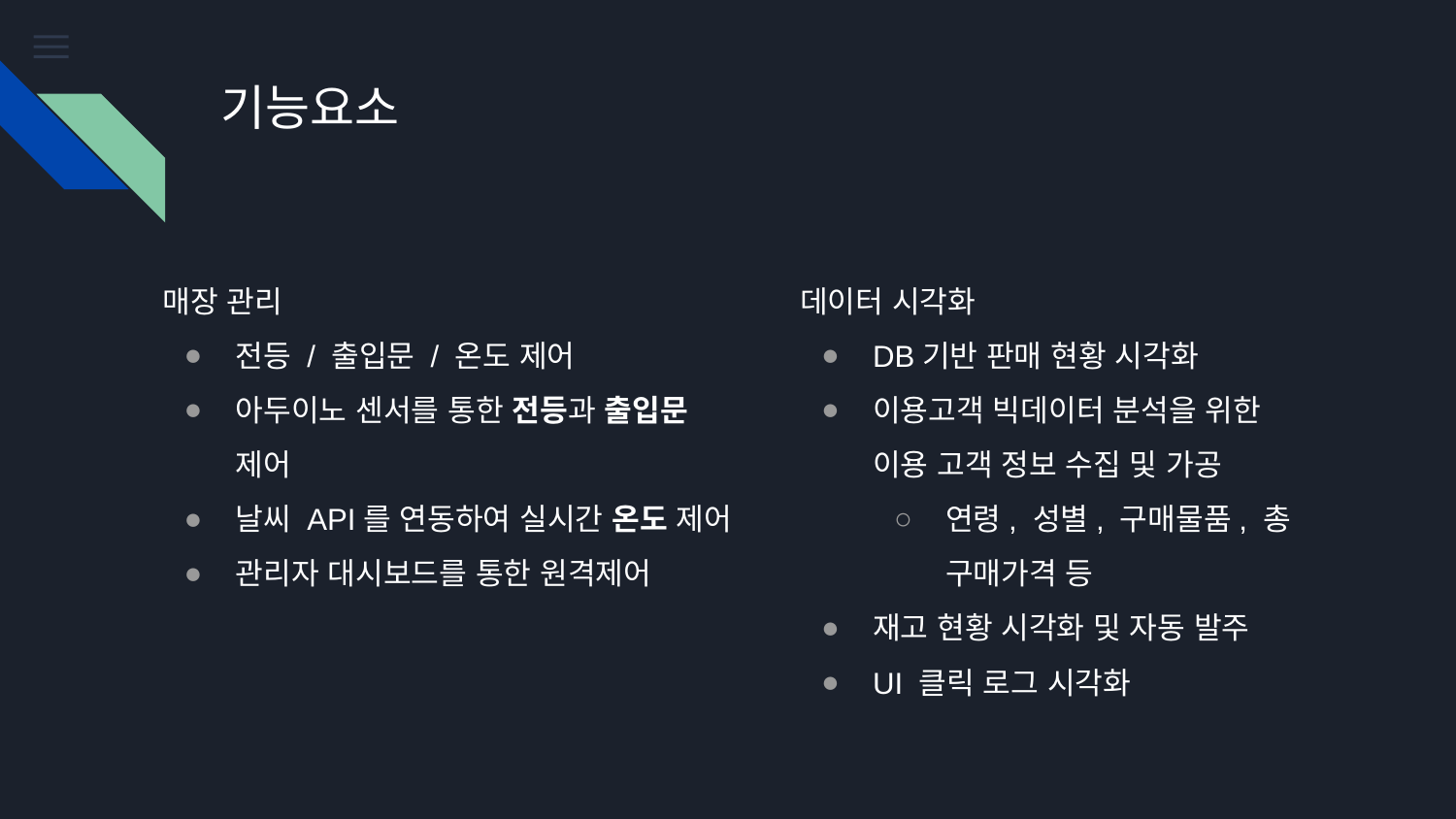

# 기능요소
매장 관리​
전등 / 출입문 / 온도 제어​
아두이노 센서를 통한 전등과 출입문 제어​
날씨 API를 연동하여 실시간 온도 제어​
관리자 대시보드를 통한 원격제어​
데이터 시각화
DB기반 판매 현황 시각화​
이용고객 빅데이터 분석을 위한 이용 고객 정보 수집 및 가공
연령, 성별, 구매물품, 총 구매가격 등
재고 현황 시각화 및 자동 발주
UI 클릭 로그 시각화